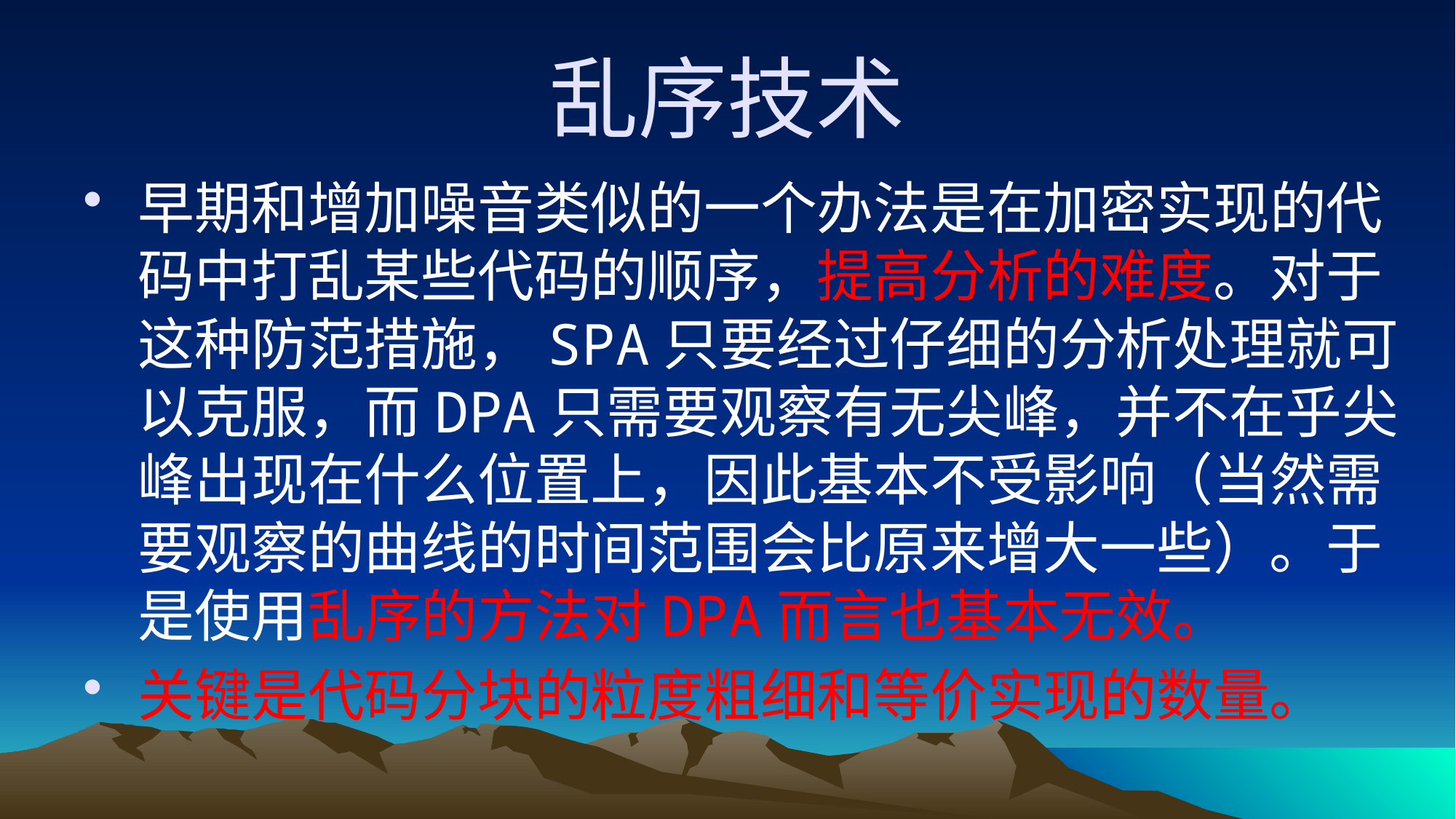

# 乱序技术
早期和增加噪音类似的一个办法是在加密实现的代码中打乱某些代码的顺序，提高分析的难度。对于这种防范措施，SPA只要经过仔细的分析处理就可以克服，而DPA只需要观察有无尖峰，并不在乎尖峰出现在什么位置上，因此基本不受影响（当然需要观察的曲线的时间范围会比原来增大一些）。于是使用乱序的方法对DPA而言也基本无效。
关键是代码分块的粒度粗细和等价实现的数量。